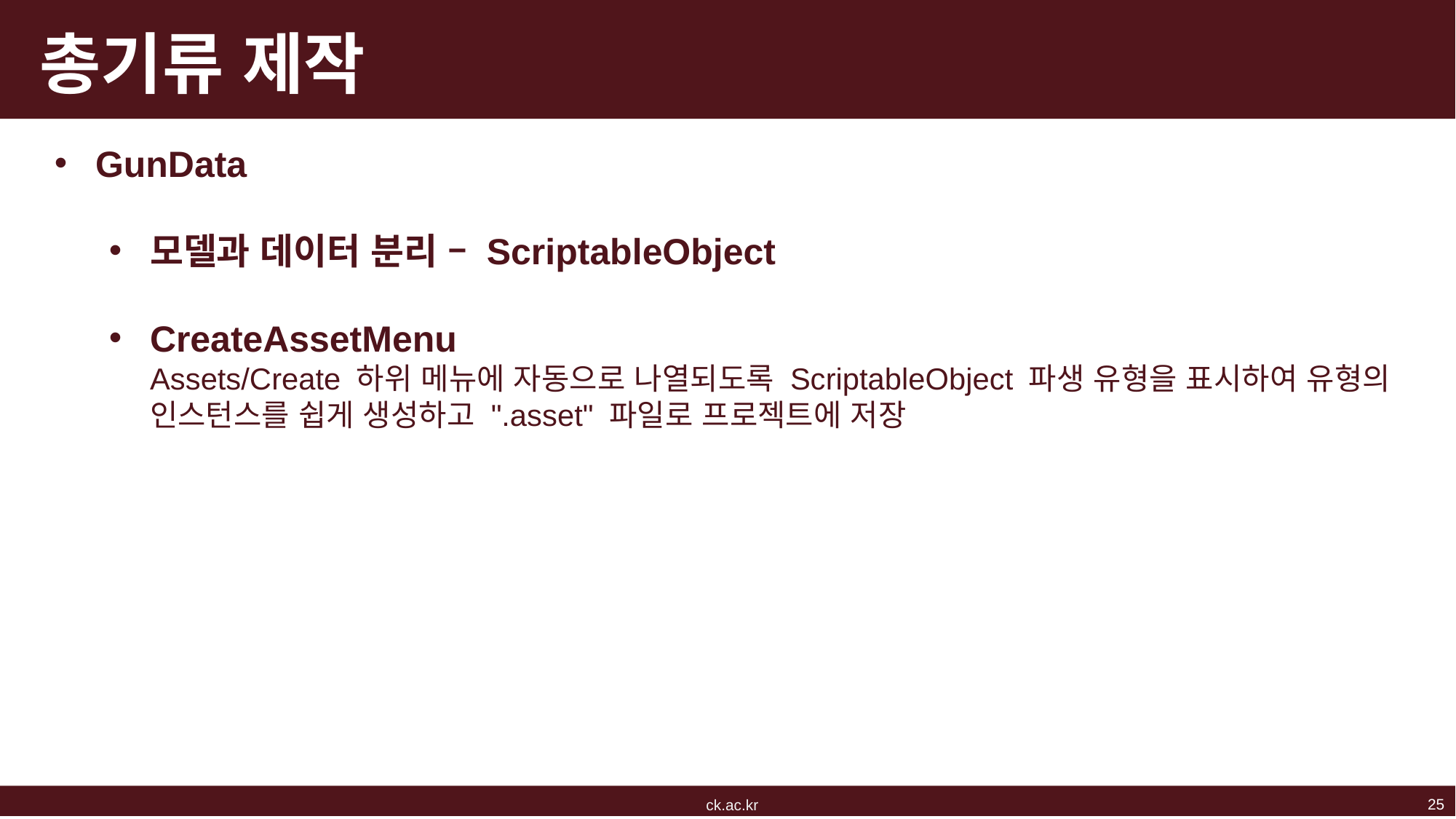

# 총기류 제작
GunData

모델과 데이터 분리 – ScriptableObject

CreateAssetMenu
Assets/Create 하위 메뉴에 자동으로 나열되도록 ScriptableObject 파생 유형을 표시하여 유형의 인스턴스를 쉽게 생성하고 ".asset" 파일로 프로젝트에 저장
25
ck.ac.kr